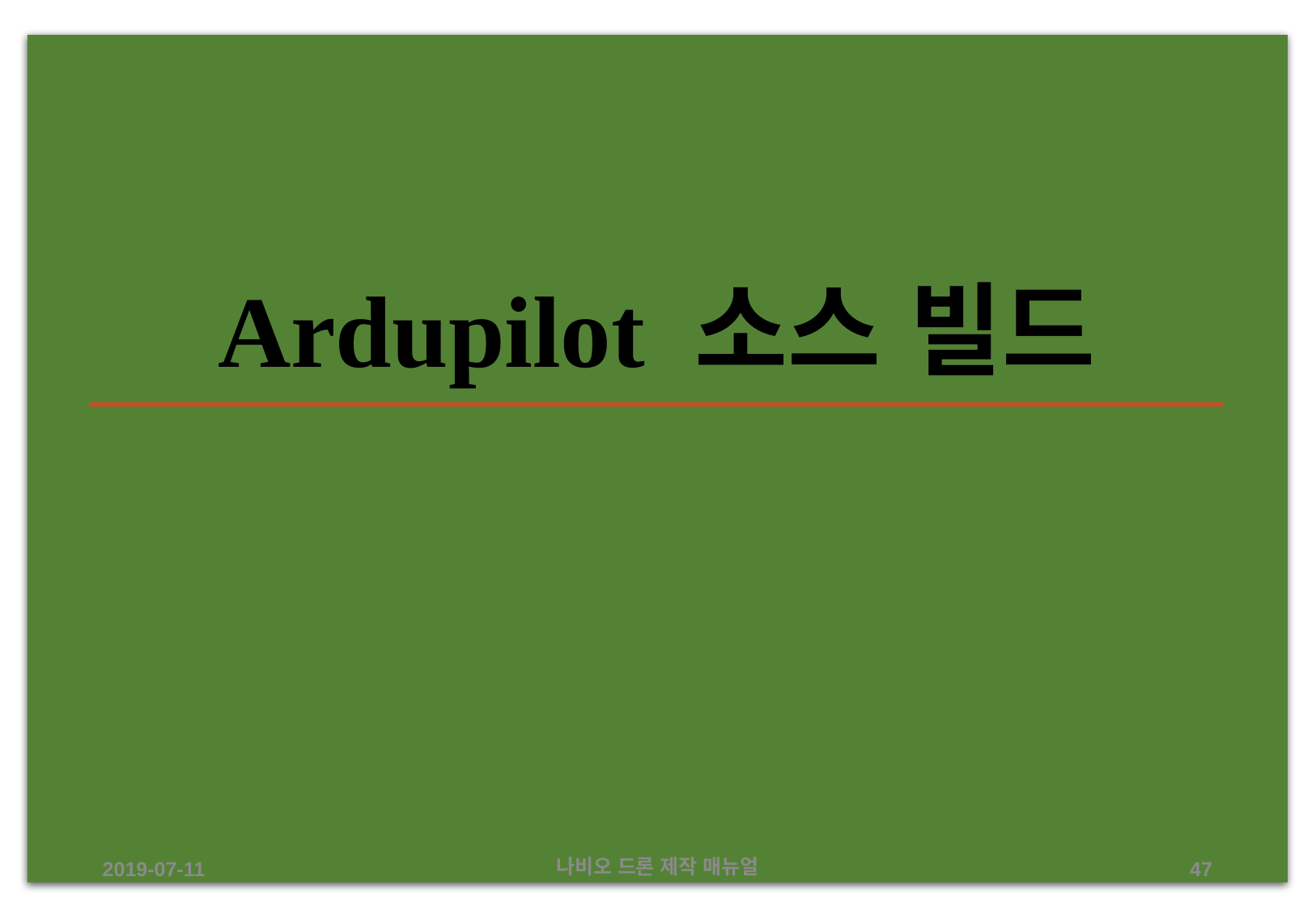

# Ardupilot 소스 빌드

2019-07-11
나비오 드론 제작 매뉴얼
47